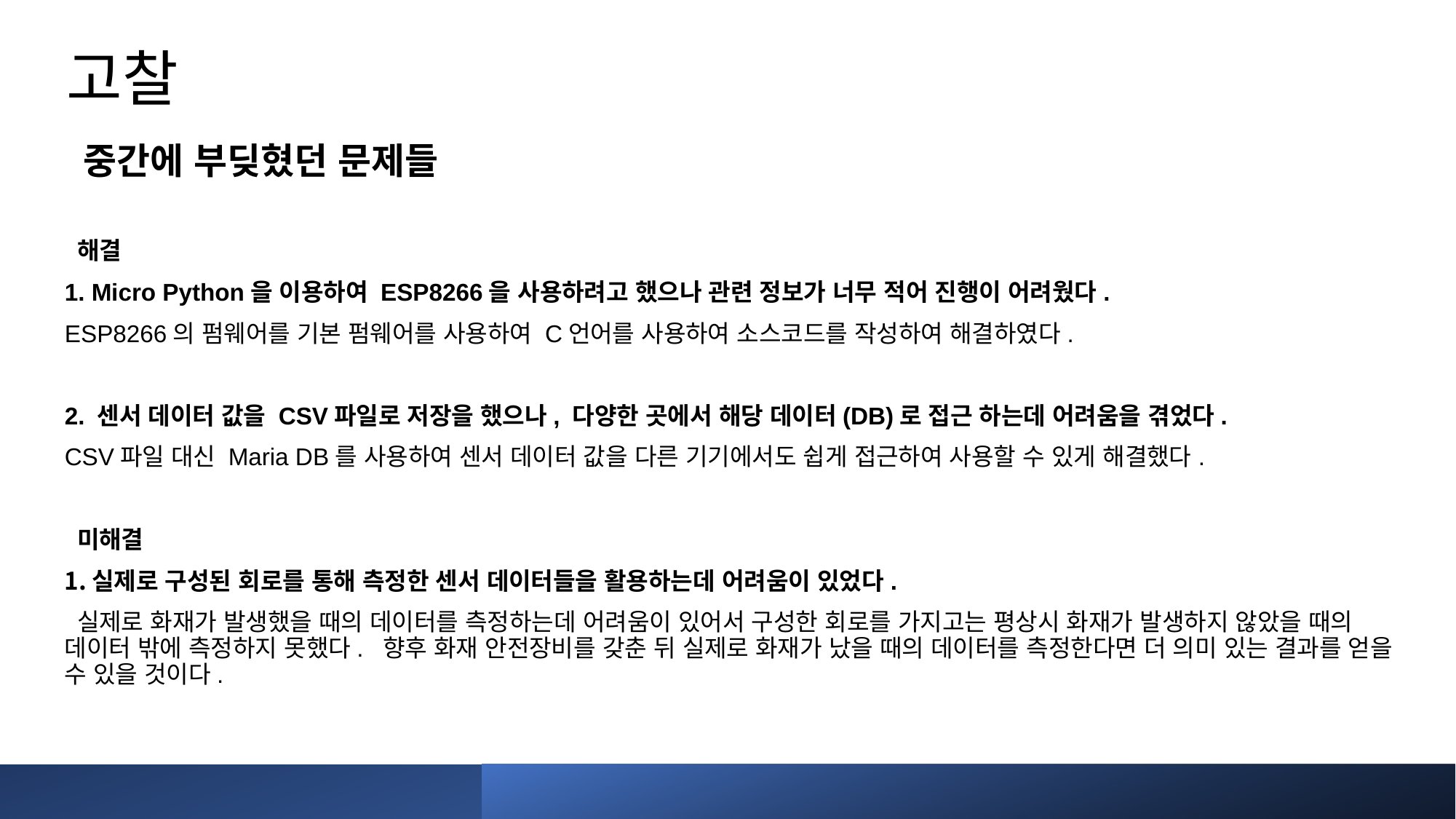

# 고찰
 중간에 부딪혔던 문제들

 해결
1. Micro Python을 이용하여 ESP8266을 사용하려고 했으나 관련 정보가 너무 적어 진행이 어려웠다.
ESP8266의 펌웨어를 기본 펌웨어를 사용하여 C언어를 사용하여 소스코드를 작성하여 해결하였다.

2. 센서 데이터 값을 CSV파일로 저장을 했으나, 다양한 곳에서 해당 데이터(DB)로 접근 하는데 어려움을 겪었다.
CSV파일 대신 Maria DB를 사용하여 센서 데이터 값을 다른 기기에서도 쉽게 접근하여 사용할 수 있게 해결했다.

 미해결
실제로 구성된 회로를 통해 측정한 센서 데이터들을 활용하는데 어려움이 있었다.
 실제로 화재가 발생했을 때의 데이터를 측정하는데 어려움이 있어서 구성한 회로를 가지고는 평상시 화재가 발생하지 않았을 때의 데이터 밖에 측정하지 못했다.  향후 화재 안전장비를 갖춘 뒤 실제로 화재가 났을 때의 데이터를 측정한다면 더 의미 있는 결과를 얻을 수 있을 것이다.